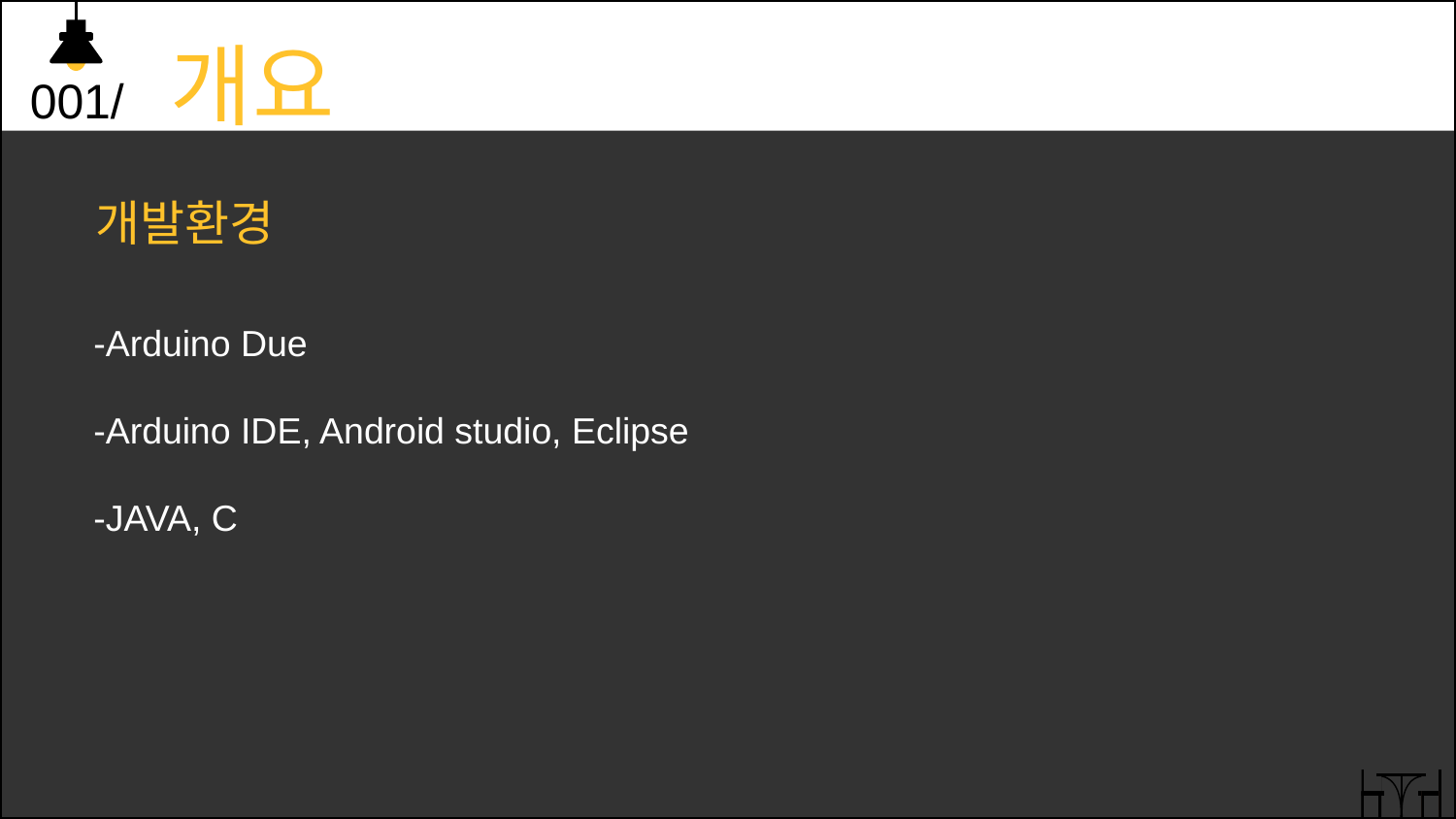

001/ 개요
개발환경
-Arduino Due

-Arduino IDE, Android studio, Eclipse

-JAVA, C